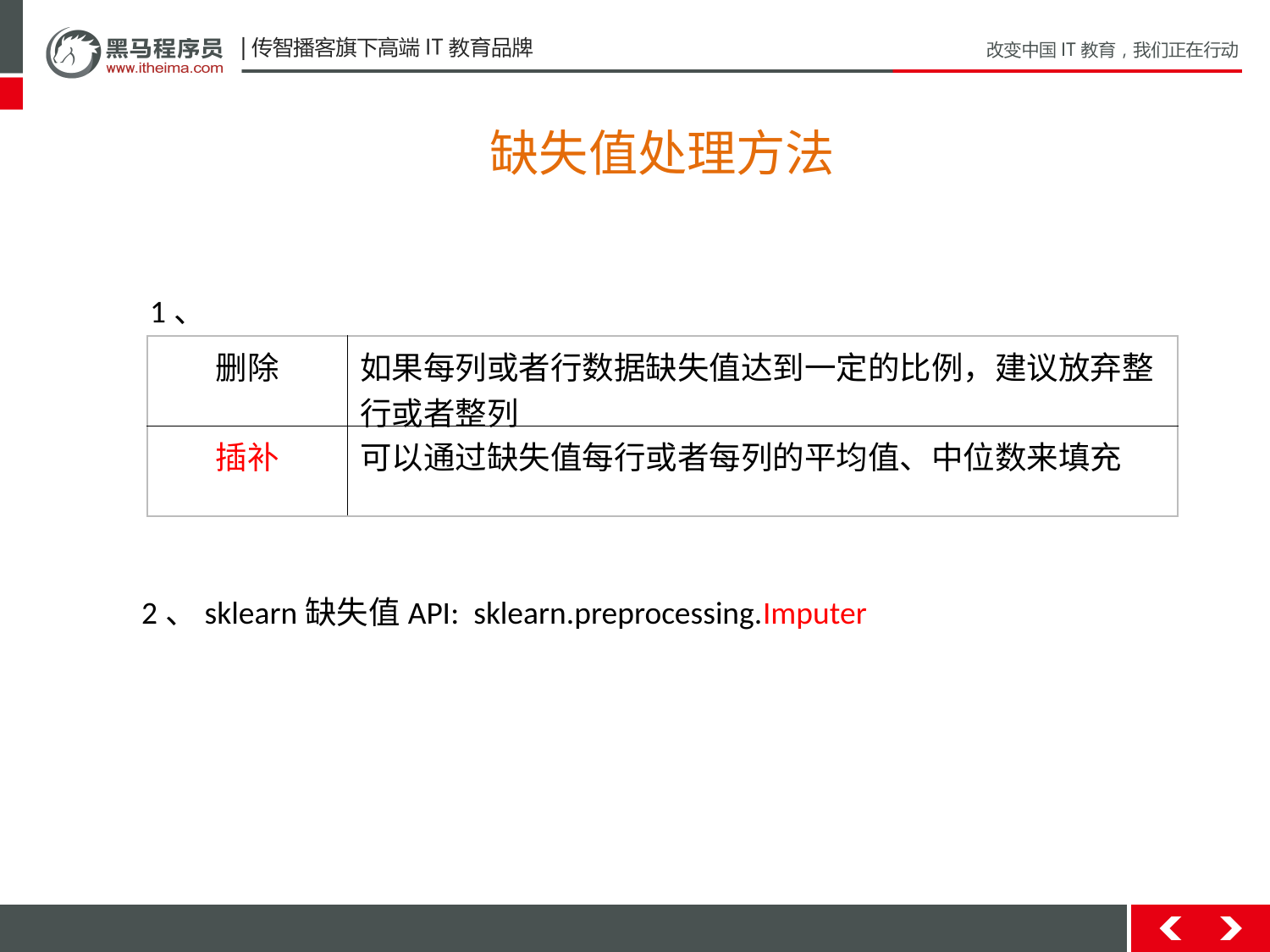

缺失值处理方法
1、
| 删除 | 如果每列或者行数据缺失值达到一定的比例，建议放弃整行或者整列 |
| --- | --- |
| 插补 | 可以通过缺失值每行或者每列的平均值、中位数来填充 |
2、sklearn缺失值API:  sklearn.preprocessing.Imputer